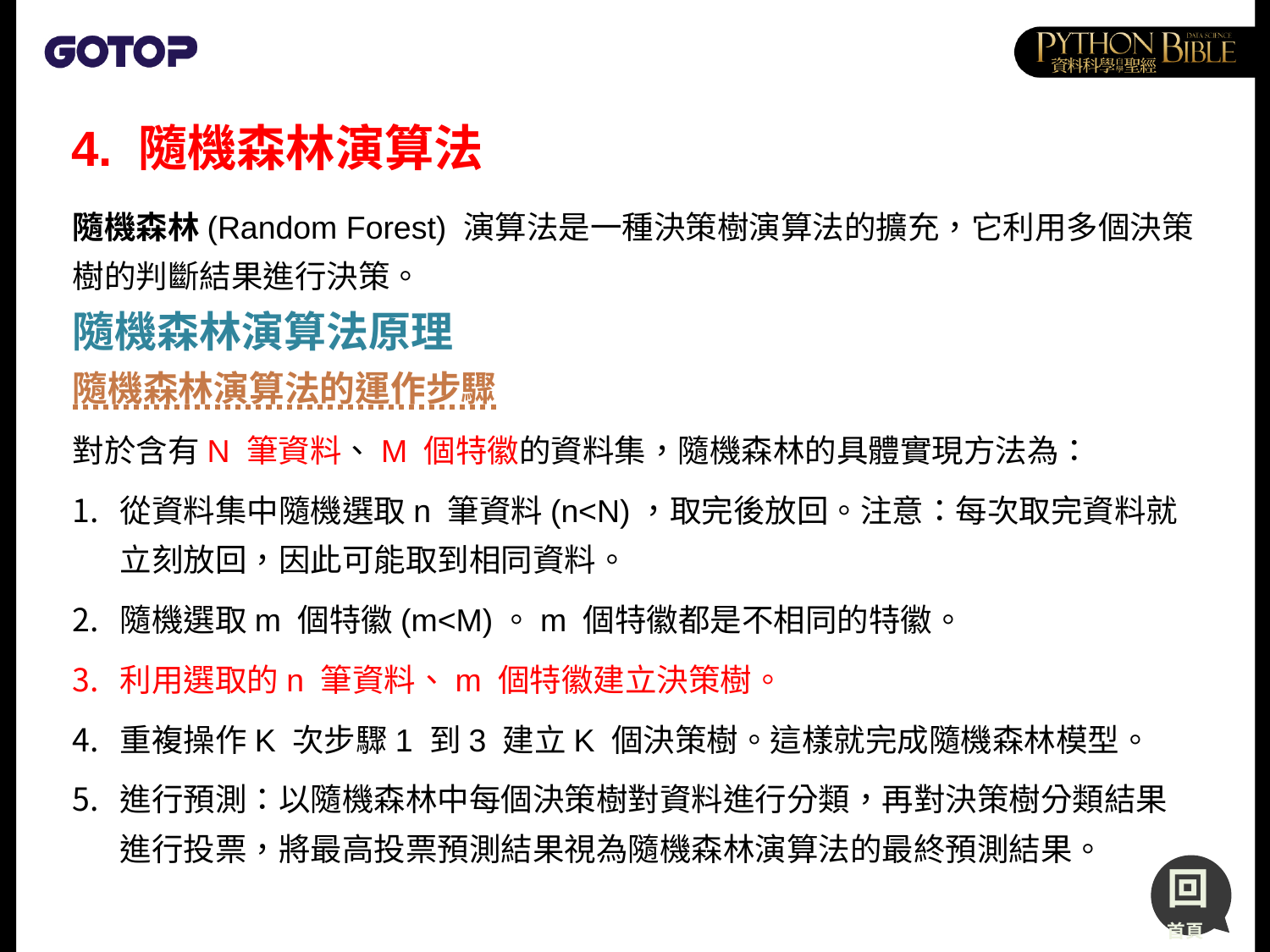

# 4. 隨機森林演算法
隨機森林(Random Forest) 演算法是一種決策樹演算法的擴充，它利用多個決策樹的判斷結果進行決策。
隨機森林演算法原理
隨機森林演算法的運作步驟
對於含有N 筆資料、M 個特徽的資料集，隨機森林的具體實現方法為：
從資料集中隨機選取n 筆資料(n<N)，取完後放回。注意：每次取完資料就立刻放回，因此可能取到相同資料。
隨機選取m 個特徽(m<M)。m 個特徽都是不相同的特徽。
利用選取的n 筆資料、m 個特徽建立決策樹。
重複操作K 次步驟1 到3 建立K 個決策樹。這樣就完成隨機森林模型。
進行預測：以隨機森林中每個決策樹對資料進行分類，再對決策樹分類結果進行投票，將最高投票預測結果視為隨機森林演算法的最終預測結果。